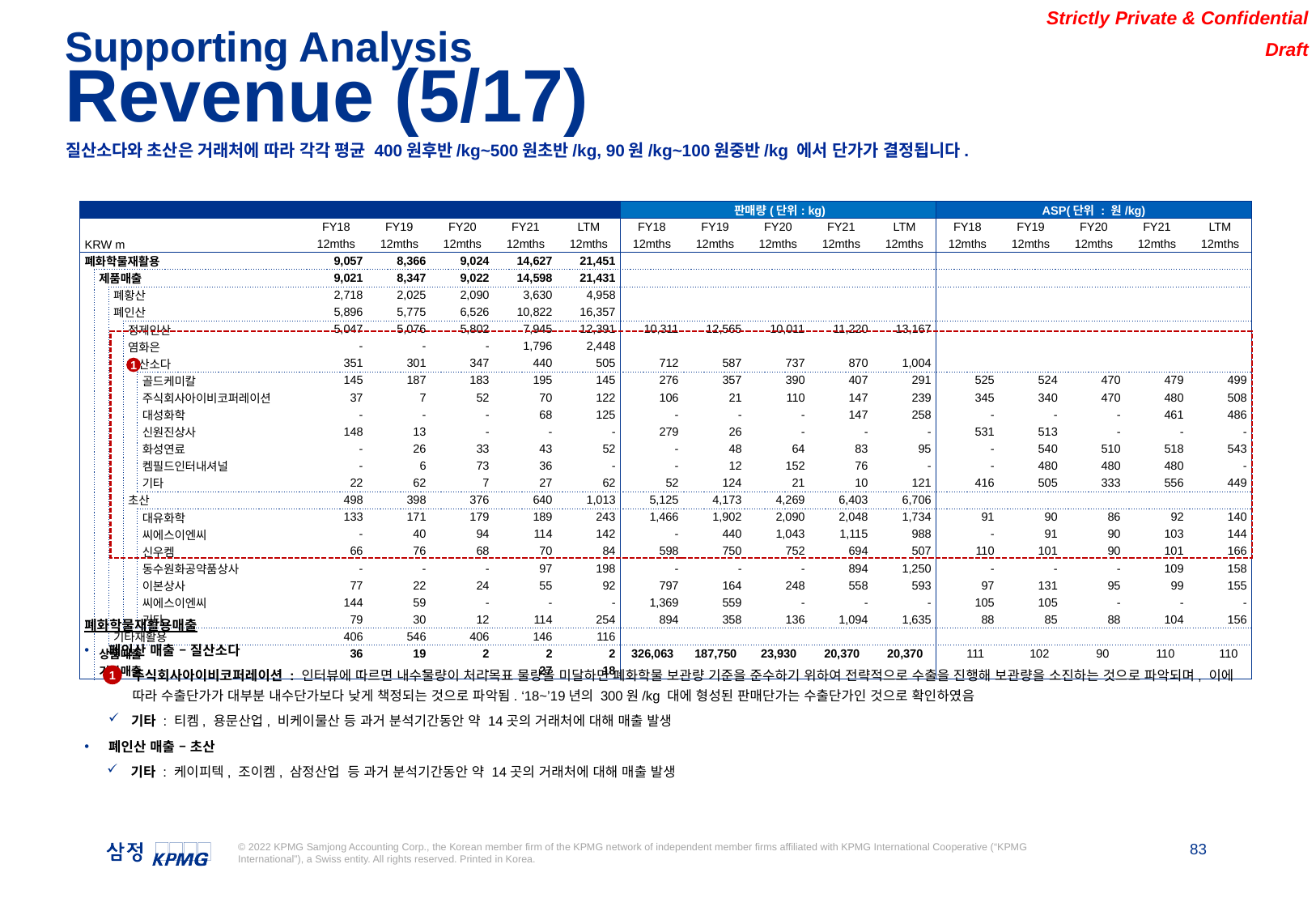

Supporting Analysis
Revenue (5/17)
질산소다와 초산은 거래처에 따라 각각 평균 400원후반/kg~500원초반/kg, 90원/kg~100원중반/kg 에서 단가가 결정됩니다.
|  |  |  |  |  |  |  |  |  |  | 판매량(단위: kg) |  |  |  |  | ASP(단위 : 원/kg) |  |  |  |  |
| --- | --- | --- | --- | --- | --- | --- | --- | --- | --- | --- | --- | --- | --- | --- | --- | --- | --- | --- | --- |
|  |  |  |  |  | FY18 | FY19 | FY20 | FY21 | LTM | FY18 | FY19 | FY20 | FY21 | LTM | FY18 | FY19 | FY20 | FY21 | LTM |
| KRW m |  |  |  |  | 12mths | 12mths | 12mths | 12mths | 12mths | 12mths | 12mths | 12mths | 12mths | 12mths | 12mths | 12mths | 12mths | 12mths | 12mths |
| 폐화학물재활용 |  |  |  |  | 9,057 | 8,366 | 9,024 | 14,627 | 21,451 |  |  |  |  |  |  |  |  |  |  |
|  | 제품매출 |  |  |  | 9,021 | 8,347 | 9,022 | 14,598 | 21,431 |  |  |  |  |  |  |  |  |  |  |
|  |  | 폐황산 |  |  | 2,718 | 2,025 | 2,090 | 3,630 | 4,958 |  |  |  |  |  |  |  |  |  |  |
|  |  | 폐인산 |  |  | 5,896 | 5,775 | 6,526 | 10,822 | 16,357 |  |  |  |  |  |  |  |  |  |  |
|  |  |  | 정제인산 |  | 5,047 | 5,076 | 5,802 | 7,945 | 12,391 | 10,311 | 12,565 | 10,011 | 11,220 | 13,167 |  |  |  |  |  |
|  |  |  | 염화은 |  | - | - | - | 1,796 | 2,448 |  |  |  |  |  |  |  |  |  |  |
|  |  |  | 질산소다 |  | 351 | 301 | 347 | 440 | 505 | 712 | 587 | 737 | 870 | 1,004 |  |  |  |  |  |
|  |  |  |  | 골드케미칼 | 145 | 187 | 183 | 195 | 145 | 276 | 357 | 390 | 407 | 291 | 525 | 524 | 470 | 479 | 499 |
|  |  |  |  | 주식회사아이비코퍼레이션 | 37 | 7 | 52 | 70 | 122 | 106 | 21 | 110 | 147 | 239 | 345 | 340 | 470 | 480 | 508 |
|  |  |  |  | 대성화학 | - | - | - | 68 | 125 | - | - | - | 147 | 258 | - | - | - | 461 | 486 |
|  |  |  |  | 신원진상사 | 148 | 13 | - | - | - | 279 | 26 | - | - | - | 531 | 513 | - | - | - |
|  |  |  |  | 화성연료 | - | 26 | 33 | 43 | 52 | - | 48 | 64 | 83 | 95 | - | 540 | 510 | 518 | 543 |
|  |  |  |  | 켐필드인터내셔널 | - | 6 | 73 | 36 | - | - | 12 | 152 | 76 | - | - | 480 | 480 | 480 | - |
|  |  |  |  | 기타 | 22 | 62 | 7 | 27 | 62 | 52 | 124 | 21 | 10 | 121 | 416 | 505 | 333 | 556 | 449 |
|  |  |  | 초산 |  | 498 | 398 | 376 | 640 | 1,013 | 5,125 | 4,173 | 4,269 | 6,403 | 6,706 |  |  |  |  |  |
|  |  |  |  | 대유화학 | 133 | 171 | 179 | 189 | 243 | 1,466 | 1,902 | 2,090 | 2,048 | 1,734 | 91 | 90 | 86 | 92 | 140 |
|  |  |  |  | 씨에스이엔씨 | - | 40 | 94 | 114 | 142 | - | 440 | 1,043 | 1,115 | 988 | - | 91 | 90 | 103 | 144 |
|  |  |  |  | 신우켐 | 66 | 76 | 68 | 70 | 84 | 598 | 750 | 752 | 694 | 507 | 110 | 101 | 90 | 101 | 166 |
|  |  |  |  | 동수원화공약품상사 | - | - | - | 97 | 198 | - | - | - | 894 | 1,250 | - | - | - | 109 | 158 |
|  |  |  |  | 이본상사 | 77 | 22 | 24 | 55 | 92 | 797 | 164 | 248 | 558 | 593 | 97 | 131 | 95 | 99 | 155 |
|  |  |  |  | 씨에스이엔씨 | 144 | 59 | - | - | - | 1,369 | 559 | - | - | - | 105 | 105 | - | - | - |
|  |  |  |  | 기타 | 79 | 30 | 12 | 114 | 254 | 894 | 358 | 136 | 1,094 | 1,635 | 88 | 85 | 88 | 104 | 156 |
|  |  | 기타재활용 |  |  | 406 | 546 | 406 | 146 | 116 |  |  |  |  |  |  |  |  |  |  |
|  | 상품매출 |  |  |  | 36 | 19 | 2 | 2 | 2 | 326,063 | 187,750 | 23,930 | 20,370 | 20,370 | 111 | 102 | 90 | 110 | 110 |
|  | 기타매출 |  |  |  | - | - | - | 27 | 18 |  |  |  |  |  |  |  |  |  |  |

1
폐화학물재활용매출
폐인산 매출 – 질산소다
주식회사아이비코퍼레이션 : 인터뷰에 따르면 내수물량이 처리목표 물량을 미달하면 폐화학물 보관량 기준을 준수하기 위하여 전략적으로 수출을 진행해 보관량을 소진하는 것으로 파악되며, 이에 따라 수출단가가 대부분 내수단가보다 낮게 책정되는 것으로 파악됨. ‘18~’19년의 300원/kg 대에 형성된 판매단가는 수출단가인 것으로 확인하였음
기타 : 티켐, 용문산업, 비케이물산 등 과거 분석기간동안 약 14곳의 거래처에 대해 매출 발생
폐인산 매출 – 초산
기타 : 케이피텍, 조이켐, 삼정산업  등 과거 분석기간동안 약 14곳의 거래처에 대해 매출 발생
1